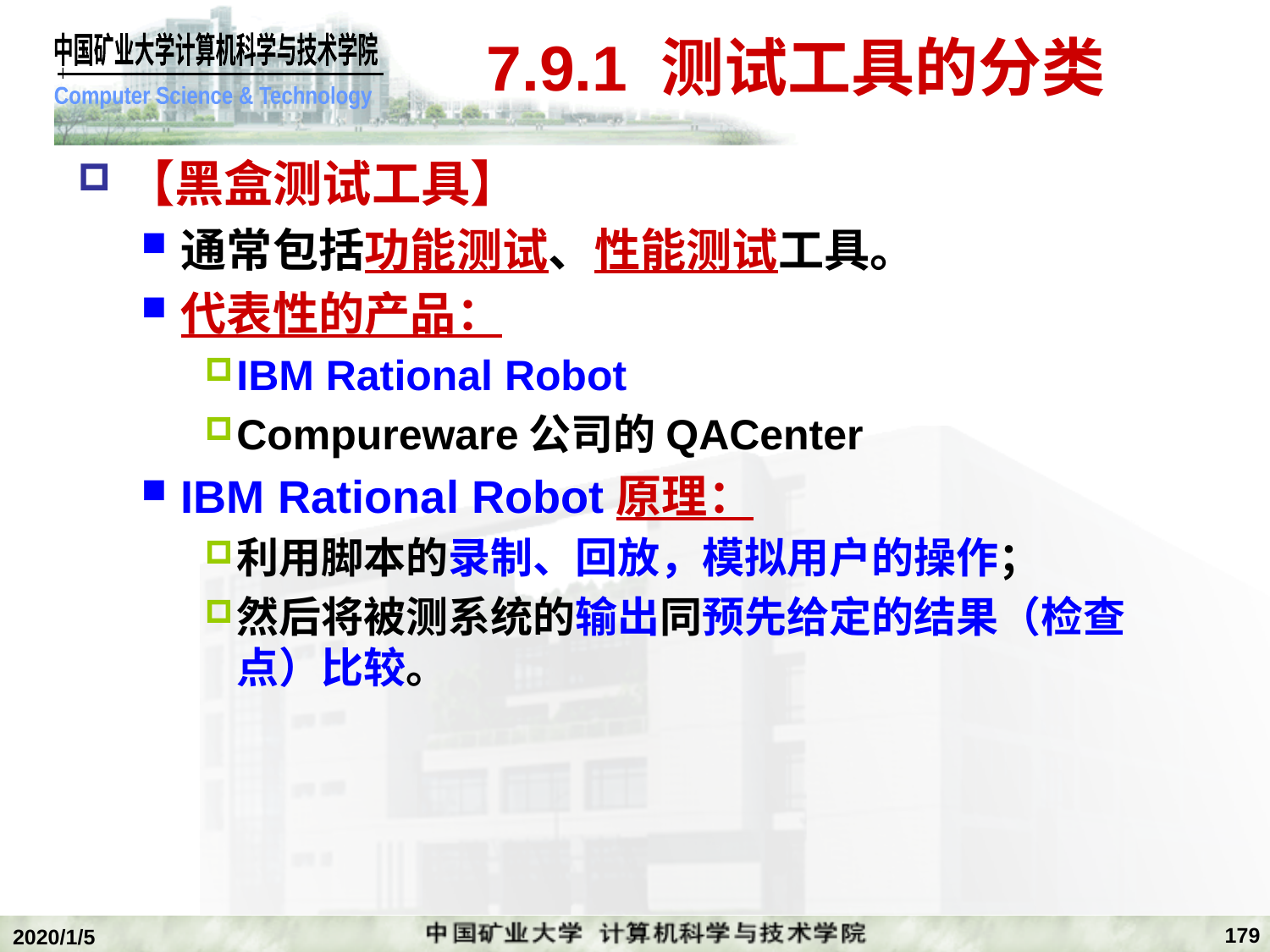

# 7.9.1 测试工具的分类
【黑盒测试工具】
通常包括功能测试、性能测试工具。
代表性的产品：
IBM Rational Robot
Compureware公司的QACenter
IBM Rational Robot原理：
利用脚本的录制、回放，模拟用户的操作；
然后将被测系统的输出同预先给定的结果（检查点）比较。

179
2020/1/5